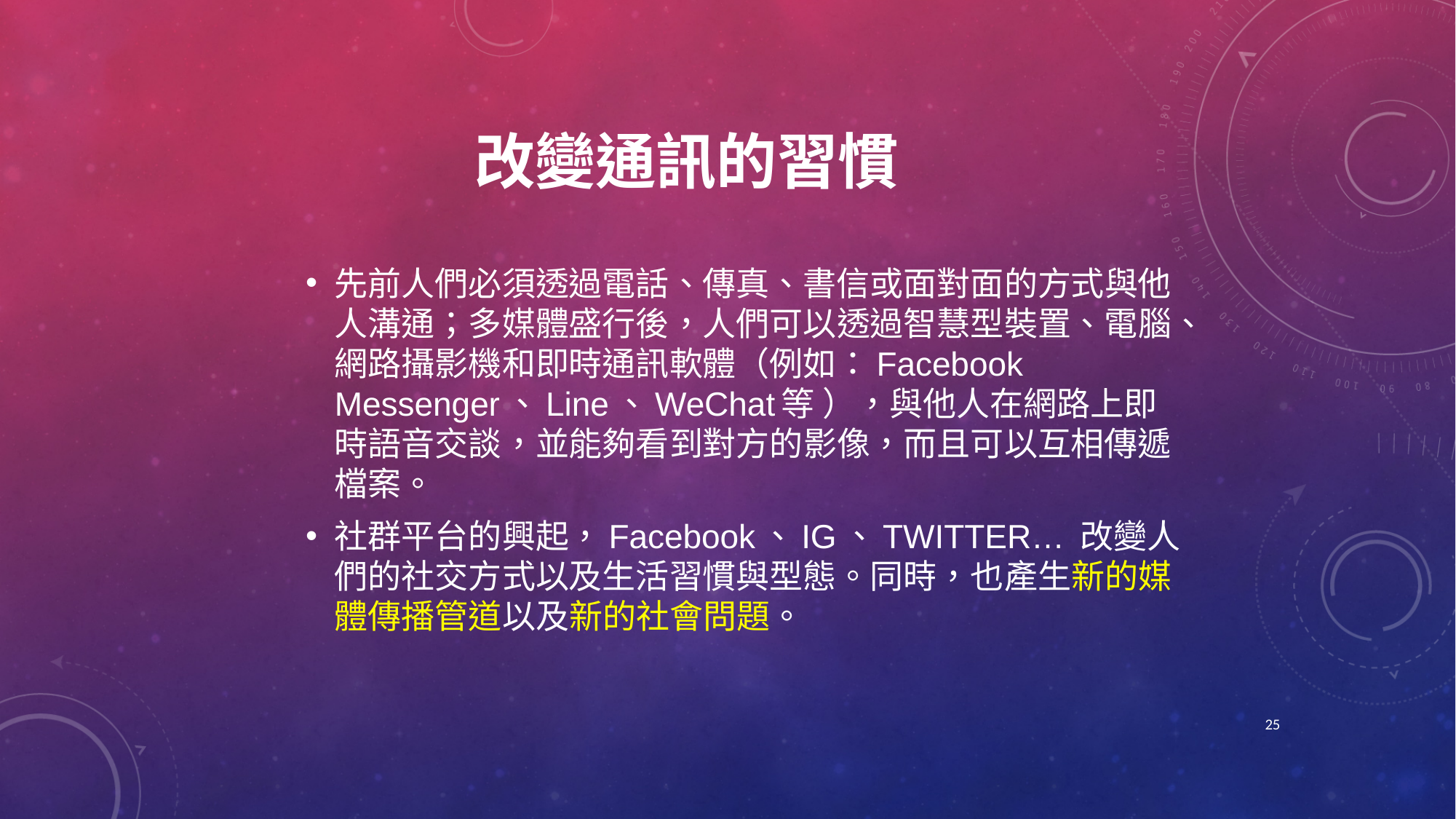

# 改變通訊的習慣
先前人們必須透過電話、傳真、書信或面對面的方式與他人溝通；多媒體盛行後，人們可以透過智慧型裝置、電腦、網路攝影機和即時通訊軟體（例如：Facebook Messenger、Line、WeChat等 ），與他人在網路上即時語音交談，並能夠看到對方的影像，而且可以互相傳遞檔案。
社群平台的興起，Facebook、IG、TWITTER… 改變人們的社交方式以及生活習慣與型態。同時，也產生新的媒體傳播管道以及新的社會問題。
25